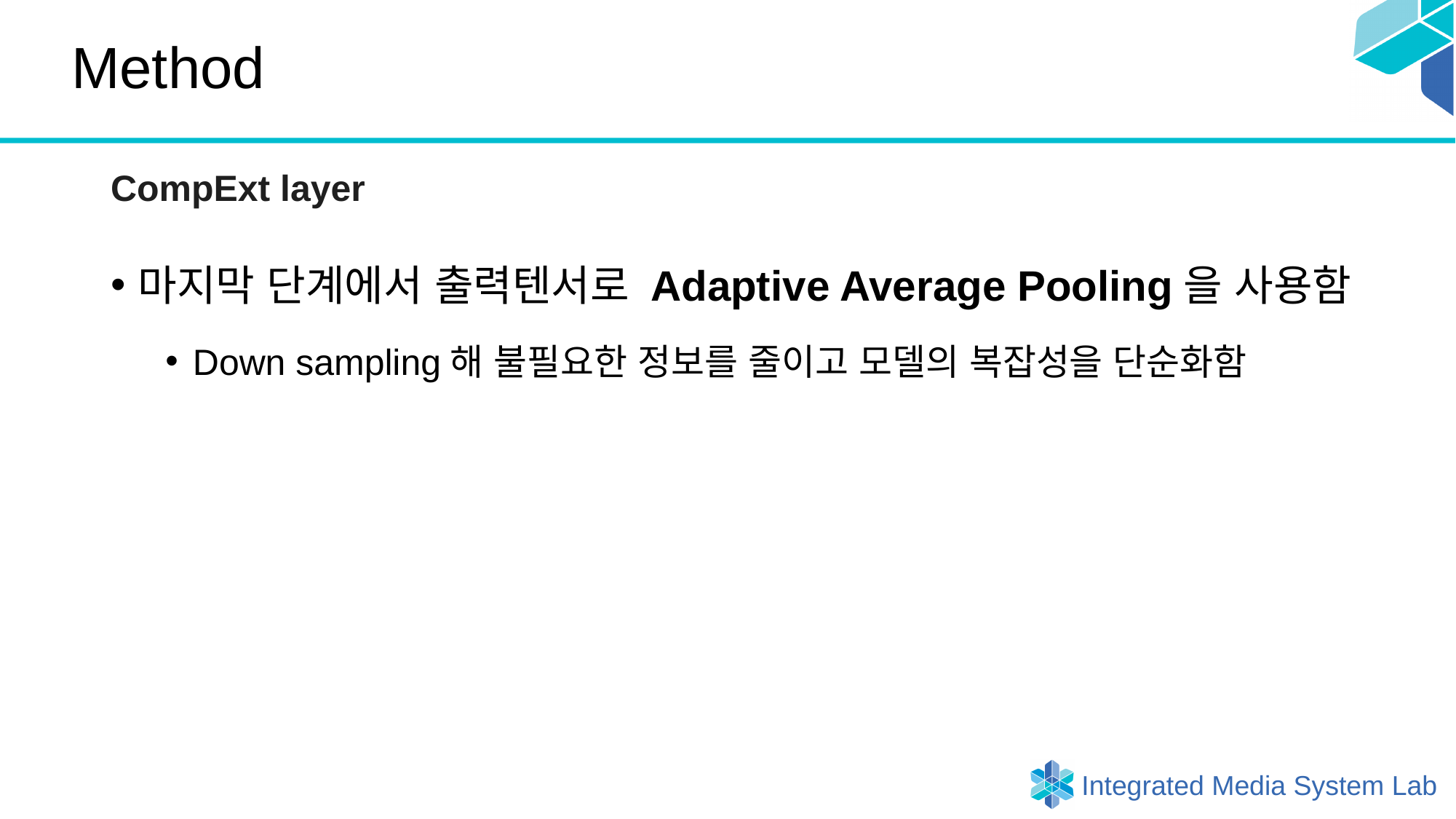

# Method
CompExt layer
마지막 단계에서 출력텐서로 Adaptive Average Pooling을 사용함
Down sampling해 불필요한 정보를 줄이고 모델의 복잡성을 단순화함